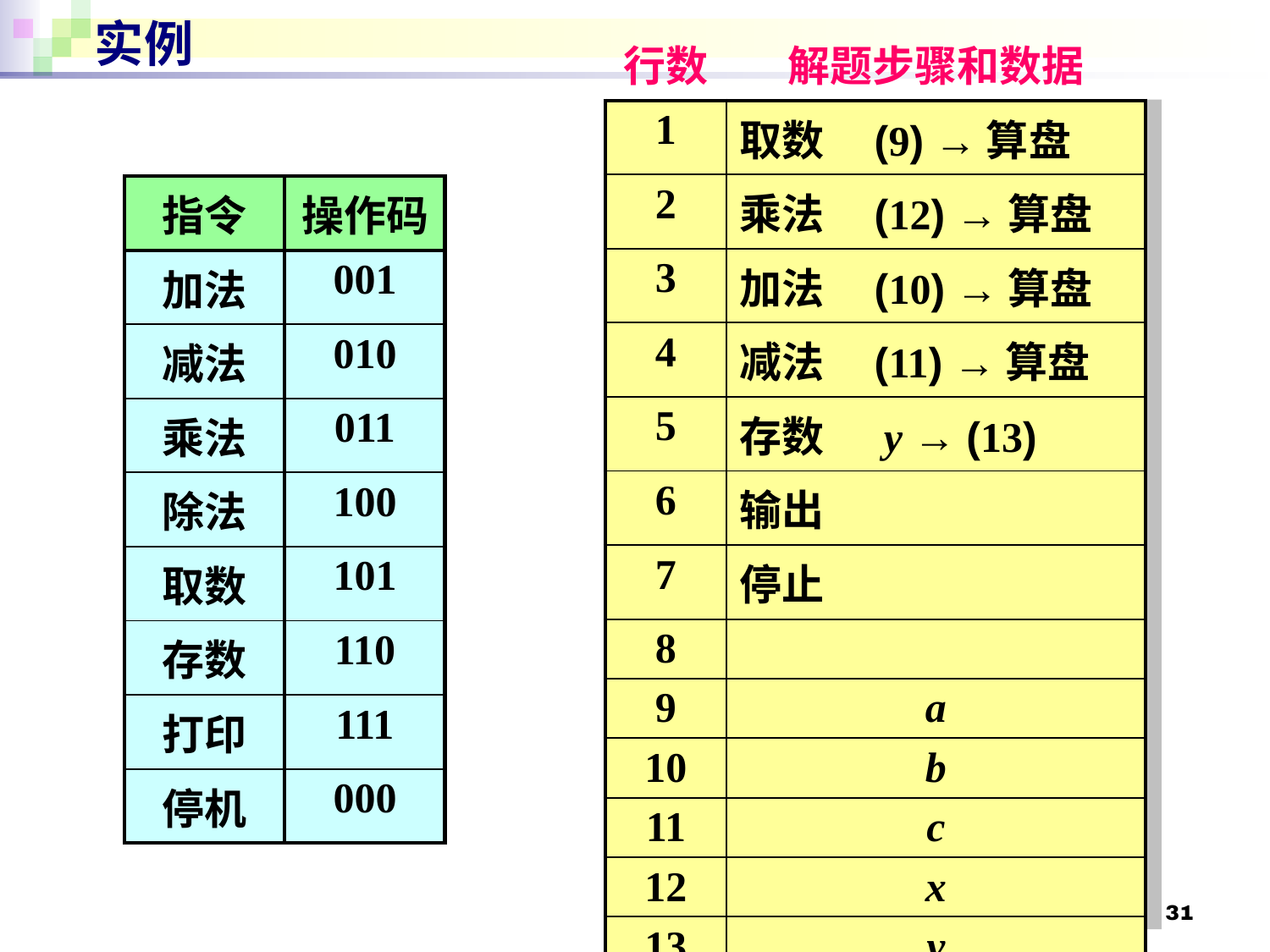

# 实例
| 行数 | 解题步骤和数据 |
| --- | --- |
| 1 | 取数 (9) →算盘 |
| 2 | 乘法 (12) →算盘 |
| 3 | 加法 (10) →算盘 |
| 4 | 减法 (11) →算盘 |
| 5 | 存数 y → (13) |
| 6 | 输出 |
| 7 | 停止 |
| 8 |  |
| 9 | a |
| 10 | b |
| 11 | c |
| 12 | x |
| 13 | y |

| 指令 | 操作码 |
| --- | --- |
| 加法 | 001 |
| 减法 | 010 |
| 乘法 | 011 |
| 除法 | 100 |
| 取数 | 101 |
| 存数 | 110 |
| 打印 | 111 |
| 停机 | 000 |
31